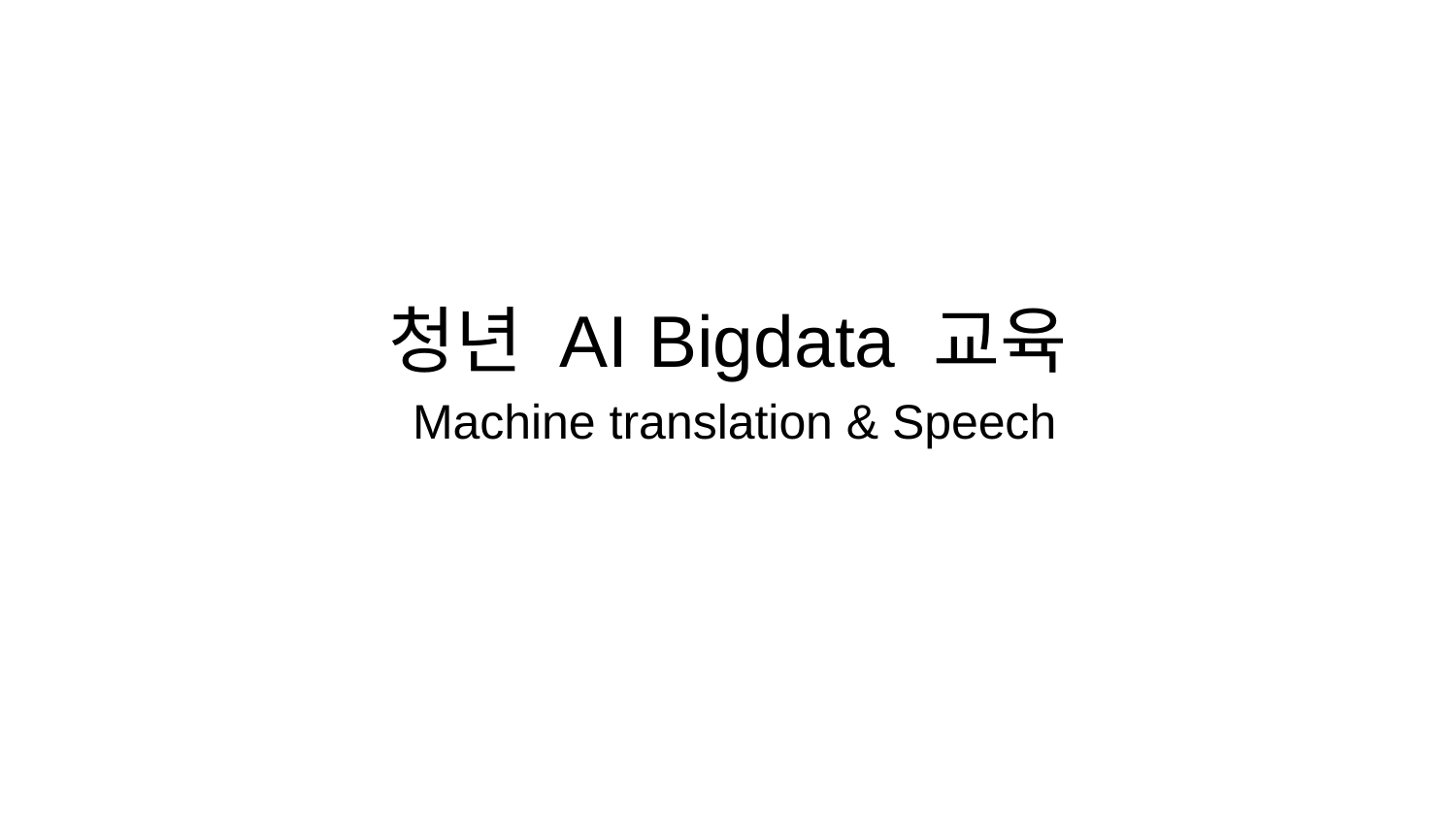

청년 AI Bigdata 교육
 Machine translation & Speech